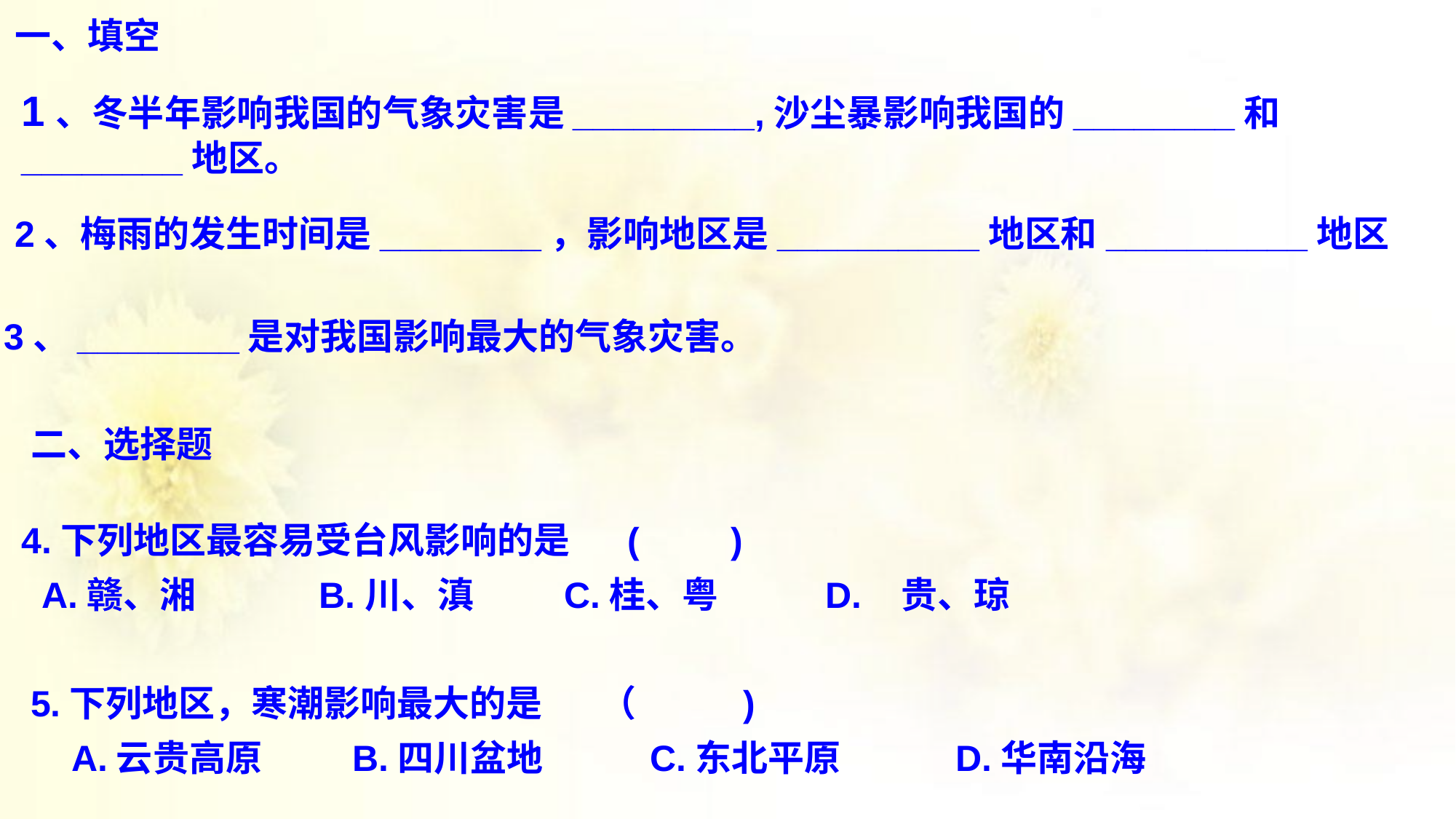

一、填空
1、冬半年影响我国的气象灾害是_________,沙尘暴影响我国的________和________地区。
2、梅雨的发生时间是________，影响地区是__________地区和__________地区
3、________是对我国影响最大的气象灾害。

二、选择题
4.下列地区最容易受台风影响的是      (         )
  A.赣、湘              B.川、滇          C.桂、粤            D.   贵、琼
5.下列地区，寒潮影响最大的是       （            )
    A.云贵高原          B.四川盆地            C.东北平原             D.华南沿海